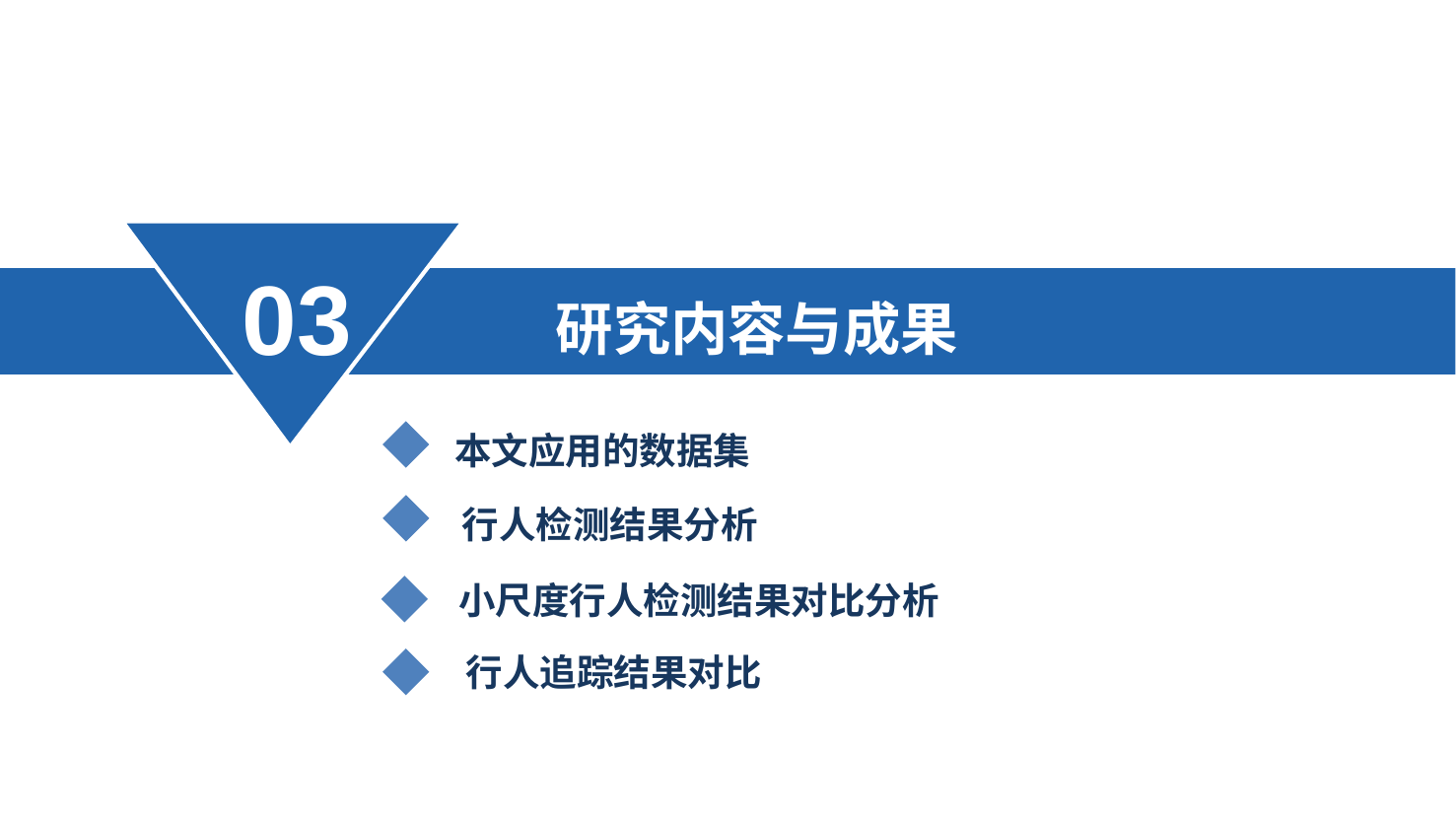

03

研究内容与成果
本文应用的数据集

行人检测结果分析

小尺度行人检测结果对比分析

行人追踪结果对比